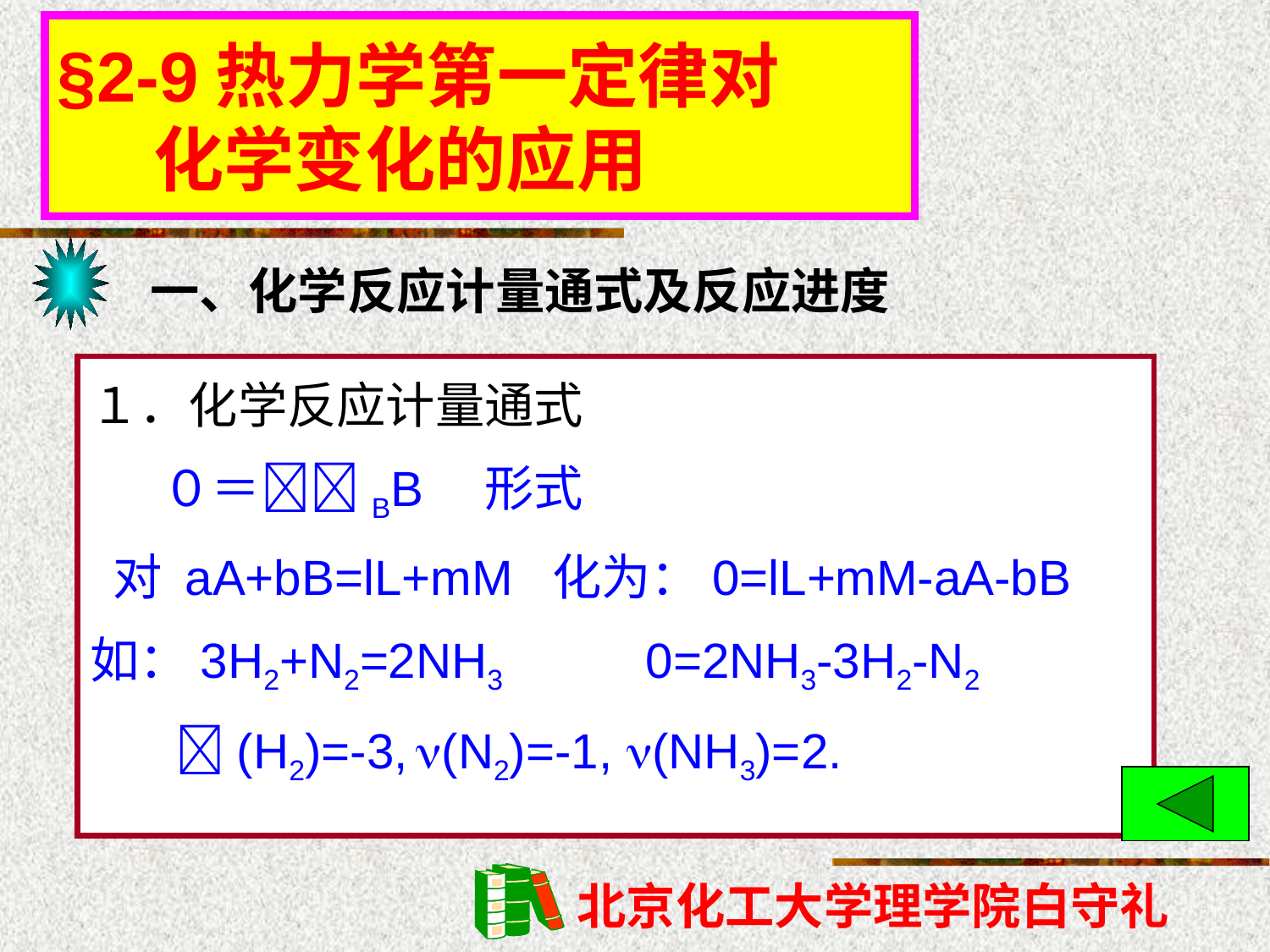

§2-9热力学第一定律对
      化学变化的应用

一、化学反应计量通式及反应进度
１．化学反应计量通式
 　０＝∑νBB　形式
 对 aA+bB=lL+mM  化为：0=lL+mM-aA-bB
如：3H2+N2=2NH3  	0=2NH3-3H2-N2
　　　ν(H2)=-3, ν(N2)=-1, ν(NH3)=2.